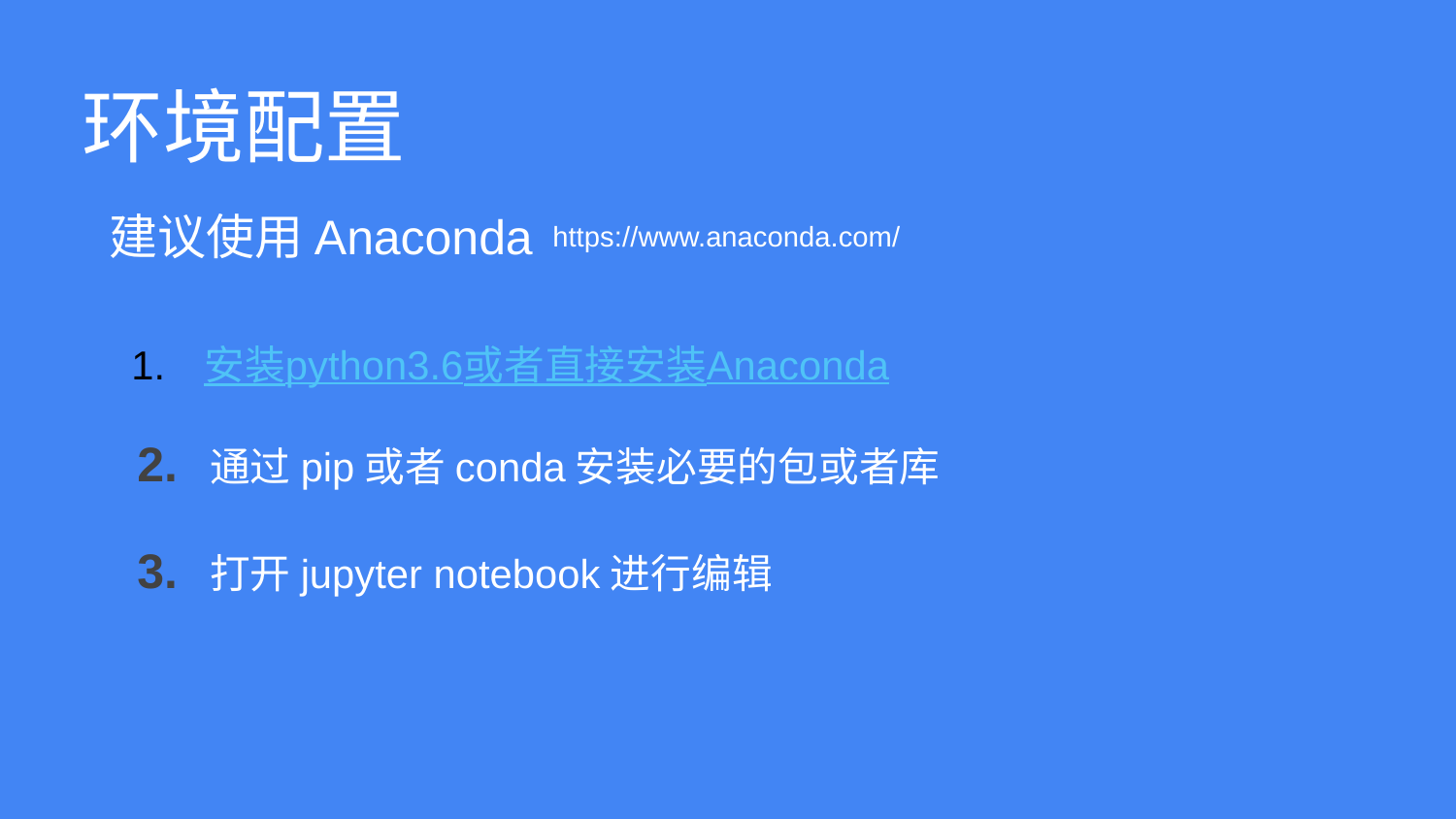

环境配置
建议使用Anaconda
https://www.anaconda.com/
安装python3.6或者直接安装Anaconda
2.  通过pip或者conda安装必要的包或者库

3.  打开jupyter notebook进行编辑